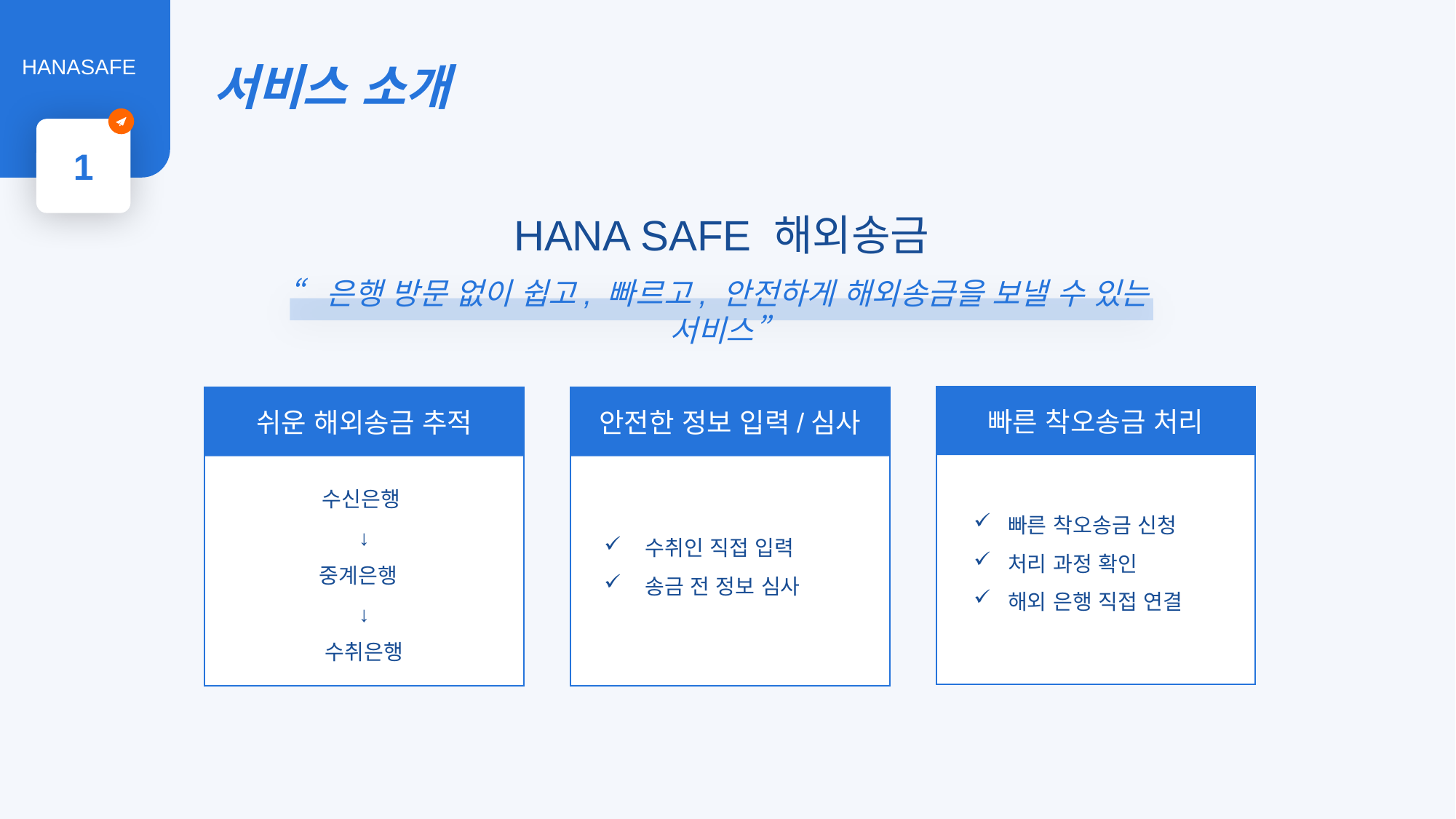

서비스 소개
HANASAFE

1
HANA SAFE 해외송금
“은행 방문 없이 쉽고, 빠르고, 안전하게 해외송금을 보낼 수 있는 서비스”

빠른 착오송금 처리

쉬운 해외송금 추적
안전한 정보 입력/심사

영업점 방문의 번거로움 없이 인터넷 접속만으로 해외 송금의 진행 상태 조회
수신은행
↓
중계은행
↓
수취은행
빠른 착오송금 신청
처리 과정 확인
해외 은행 직접 연결
해외 송금 착오 방지를 위한 수취인 정보 직접 입력과 송금 전 정보 심사
수취인 직접 입력
송금 전 정보 심사
기존 복잡했던 착오송금 처리 과정을 빠른 착오송금 신청과 해외 은행 연결로 해결